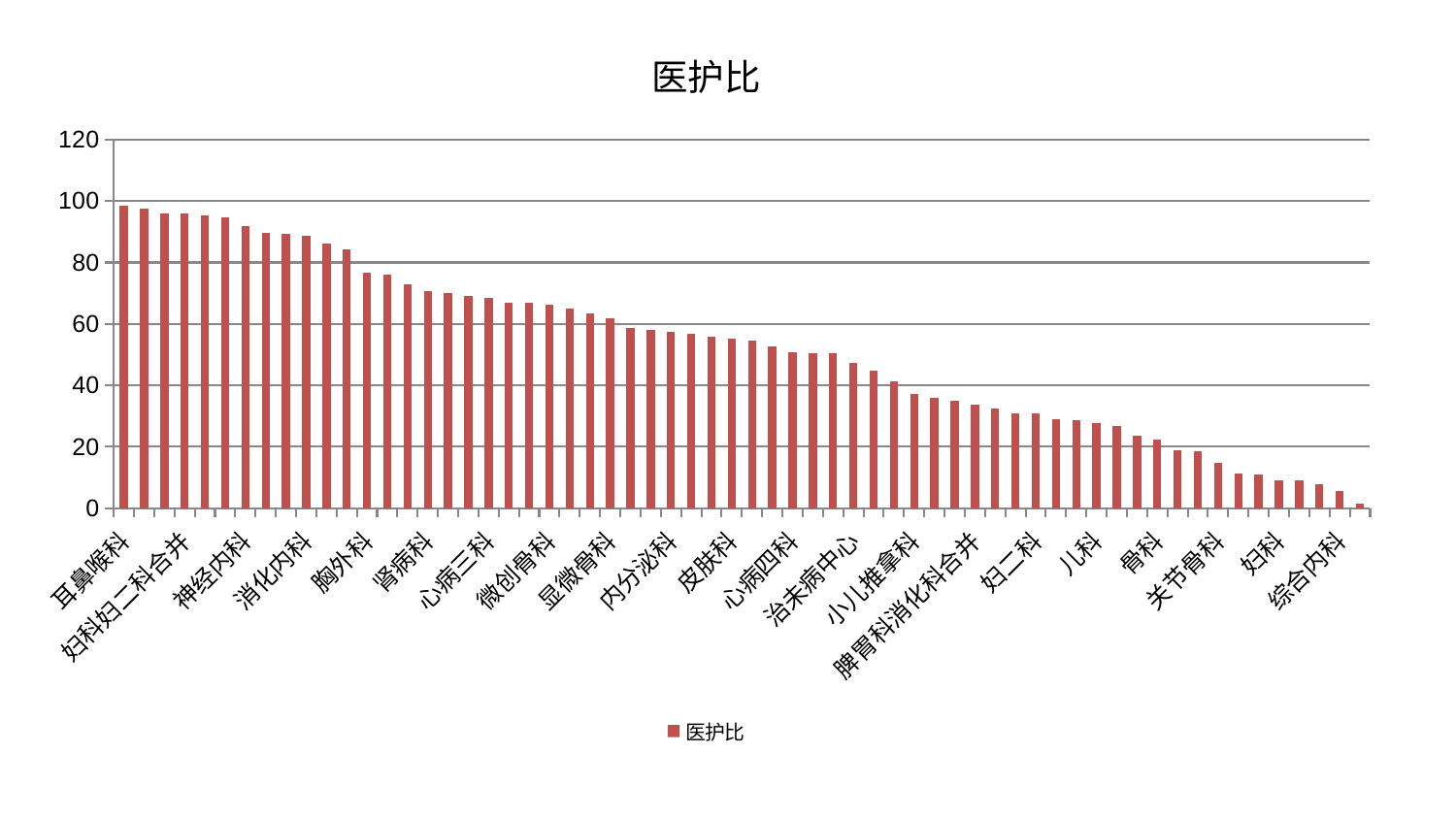

### Chart: 医护比

| Category | 医护比 |
|---|---|
| 耳鼻喉科 | 98.64345043026348 |
| 针灸科 | 97.60035838131054 |
| 运动损伤骨科 | 96.06977889133574 |
| 妇科妇二科合并 | 96.02742725469685 |
| 老年医学科 | 95.42405155993359 |
| 产科 | 94.76652733570732 |
| 神经内科 | 91.79916952775828 |
| 肛肠科 | 89.7651181944941 |
| 周围血管科 | 89.37651740256536 |
| 消化内科 | 88.69716126654643 |
| 东区重症医学科 | 86.28040909751446 |
| 脑病三科 | 84.35910635011219 |
| 胸外科 | 76.64303432972441 |
| 脾胃病科 | 76.12868031919169 |
| 脑病一科 | 72.78129246201917 |
| 肾病科 | 70.85312059796343 |
| 神经外科 | 69.90586297200888 |
| 重症医学科 | 69.02343456093966 |
| 心病三科 | 68.44685185956425 |
| 心血管内科 | 66.93306568106226 |
| 血液科 | 66.91048933710127 |
| 微创骨科 | 66.23279817732607 |
| 脊柱骨科 | 64.94469302245123 |
| 创伤骨科 | 63.36173942903134 |
| 显微骨科 | 61.751085699013196 |
| 肝病科 | 58.62729934847335 |
| 身心医学科 | 57.98976308472803 |
| 内分泌科 | 57.51698162129655 |
| 脑病二科 | 56.67542435916957 |
| 乳腺甲状腺外科 | 55.82342213752487 |
| 皮肤科 | 55.24797505734378 |
| 康复科 | 54.5169663694753 |
| 小儿骨科 | 52.79978131605472 |
| 心病四科 | 50.948889909454586 |
| 心病二科 | 50.402709683312175 |
| 中医外治中心 | 50.34181310181862 |
| 治未病中心 | 47.25006848937036 |
| 美容皮肤科 | 44.879385905190226 |
| 泌尿外科 | 41.29702436108591 |
| 小儿推拿科 | 37.09089992145653 |
| 医院 | 35.96827065249744 |
| 肝胆外科 | 35.08700407732319 |
| 脾胃科消化科合并 | 33.85881097493406 |
| 推拿科 | 32.323469439191996 |
| 西区重症医学科 | 30.97233669358248 |
| 妇二科 | 30.754235158370747 |
| 肿瘤内科 | 28.84579384796888 |
| 呼吸内科 | 28.73048523346067 |
| 儿科 | 27.639149247913707 |
| 肾脏内科 | 26.667958283290403 |
| 心病一科 | 23.517523385238313 |
| 骨科 | 22.450847800733055 |
| 中医经典科 | 18.906094953868614 |
| 男科 | 18.557685833158843 |
| 关节骨科 | 14.733922776646668 |
| 普通外科 | 11.28308983792592 |
| 风湿病科 | 11.14522204443067 |
| 妇科 | 9.23487460938761 |
| 东区肾病科 | 9.12105996341548 |
| 口腔科 | 7.916958187753775 |
| 综合内科 | 5.484853046765803 |
| 眼科 | 1.5198025152797001 |
239